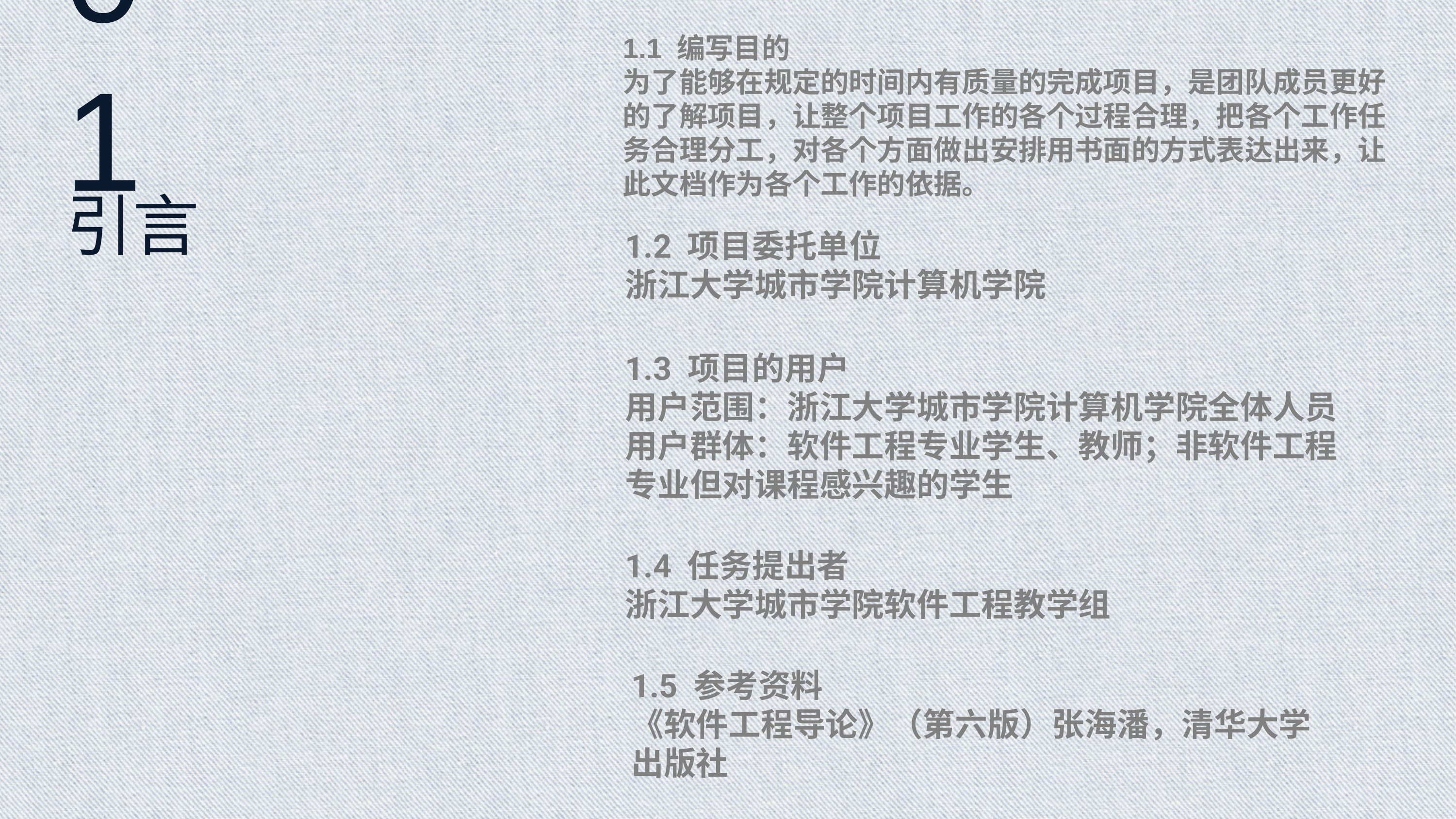

01
1.1 编写目的为了能够在规定的时间内有质量的完成项目，是团队成员更好的了解项目，让整个项目工作的各个过程合理，把各个工作任务合理分工，对各个方面做出安排用书面的方式表达出来，让此文档作为各个工作的依据。
引言
1.2 项目委托单位
浙江大学城市学院计算机学院
1.3 项目的用户
用户范围：浙江大学城市学院计算机学院全体人员
用户群体：软件工程专业学生、教师；非软件工程专业但对课程感兴趣的学生

1.4 任务提出者
浙江大学城市学院软件工程教学组
1.5 参考资料
《软件工程导论》（第六版）张海潘，清华大学出版社